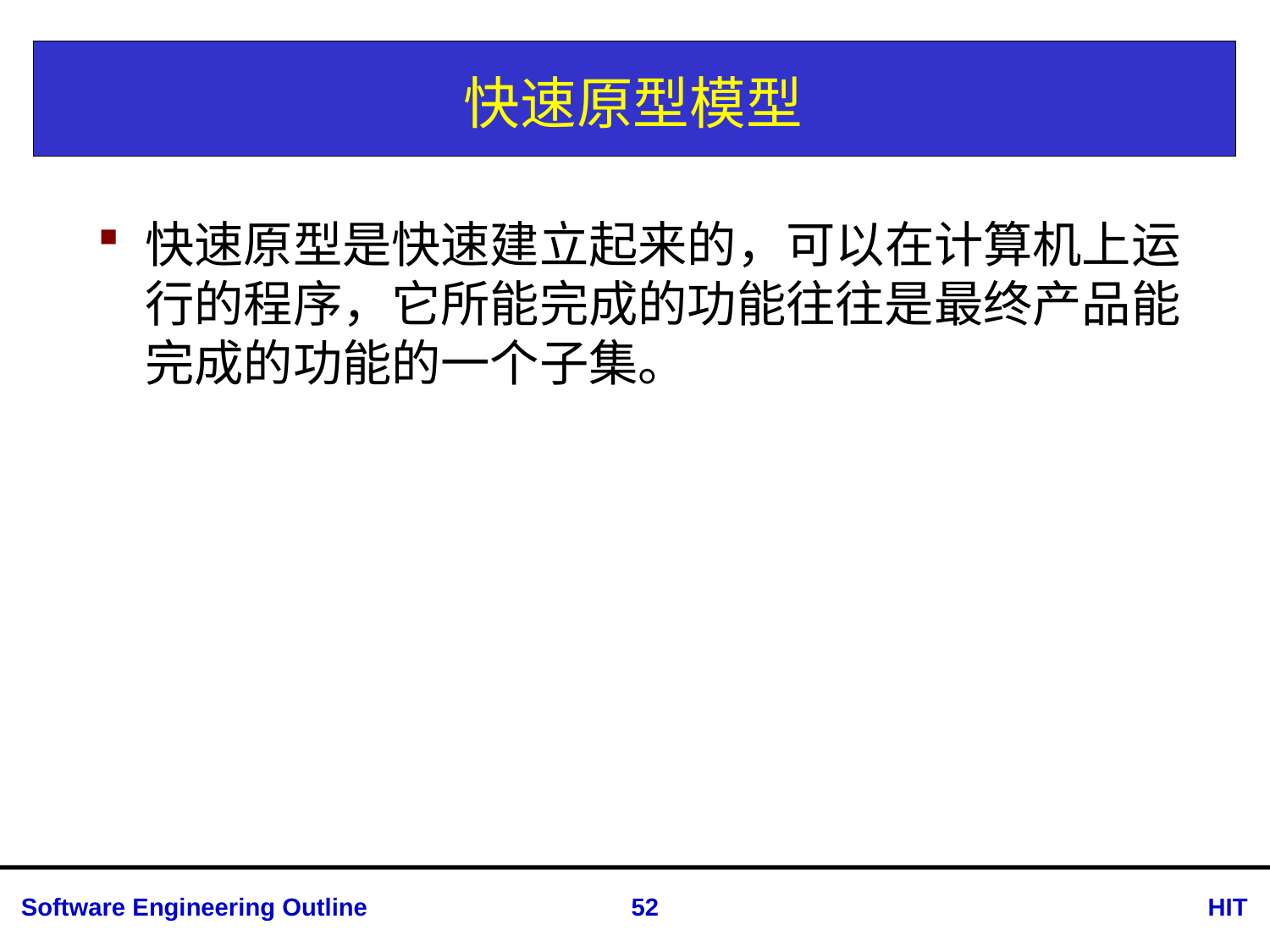

# 快速原型模型
快速原型是快速建立起来的，可以在计算机上运行的程序，它所能完成的功能往往是最终产品能完成的功能的一个子集。